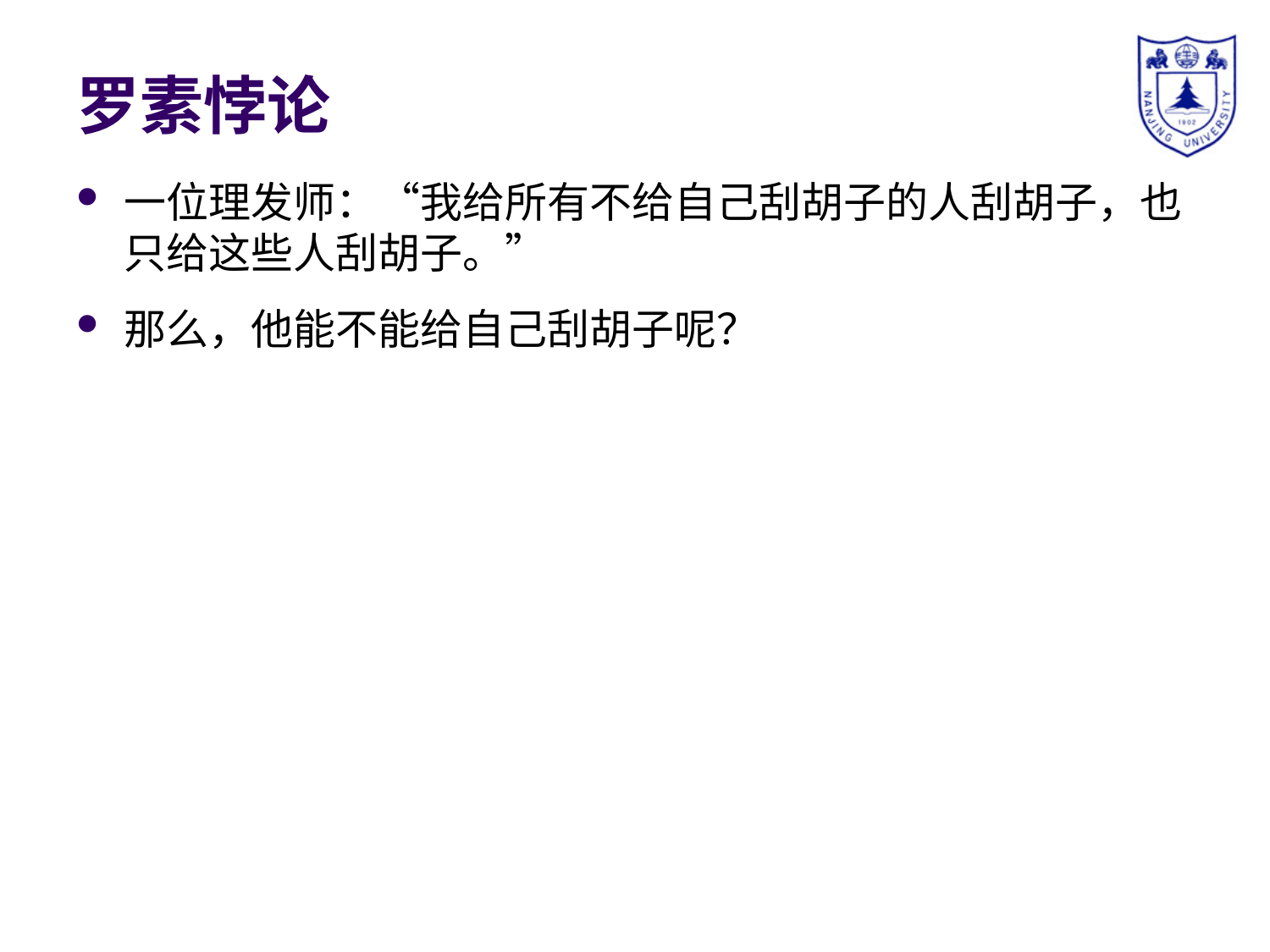

# 罗素悖论
一位理发师：“我给所有不给自己刮胡子的人刮胡子，也只给这些人刮胡子。”
那么，他能不能给自己刮胡子呢？

23